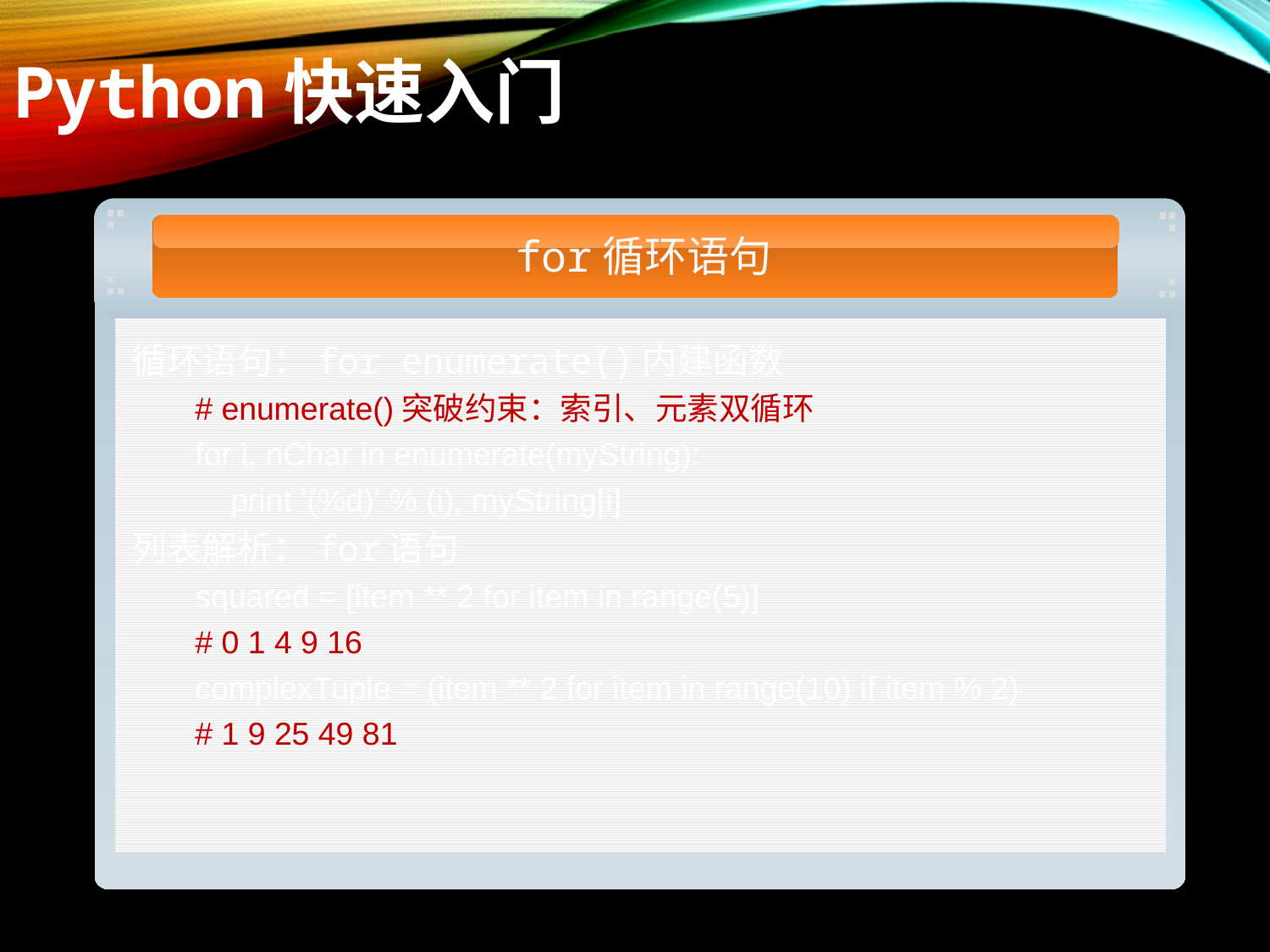

# Python快速入门

for循环语句

循环语句：for enumerate()内建函数
# enumerate()突破约束：索引、元素双循环
for i, nChar in enumerate(myString):
    print '(%d)' % (i), myString[i]
列表解析：for语句
squared = [item ** 2 for item in range(5)]
# 0 1 4 9 16
complexTuple = (item ** 2 for item in range(10) if item % 2)
# 1 9 25 49 81